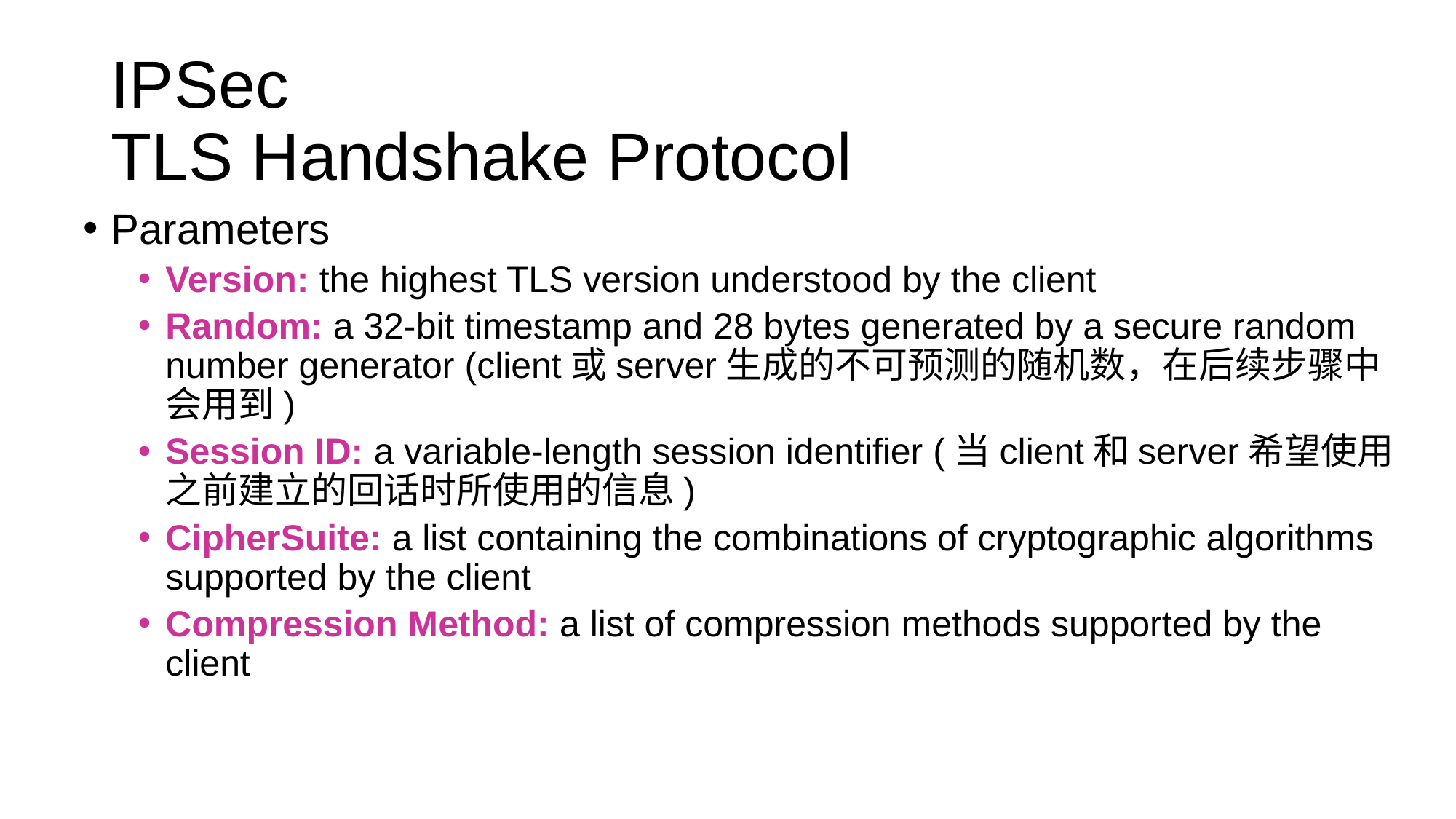

# IPSec TLS Handshake Protocol
Parameters
Version: the highest TLS version understood by the client
Random: a 32-bit timestamp and 28 bytes generated by a secure random number generator (client或server生成的不可预测的随机数，在后续步骤中会用到)
Session ID: a variable-length session identifier (当client和server希望使用之前建立的回话时所使用的信息)
CipherSuite: a list containing the combinations of cryptographic algorithms supported by the client
Compression Method: a list of compression methods supported by the client